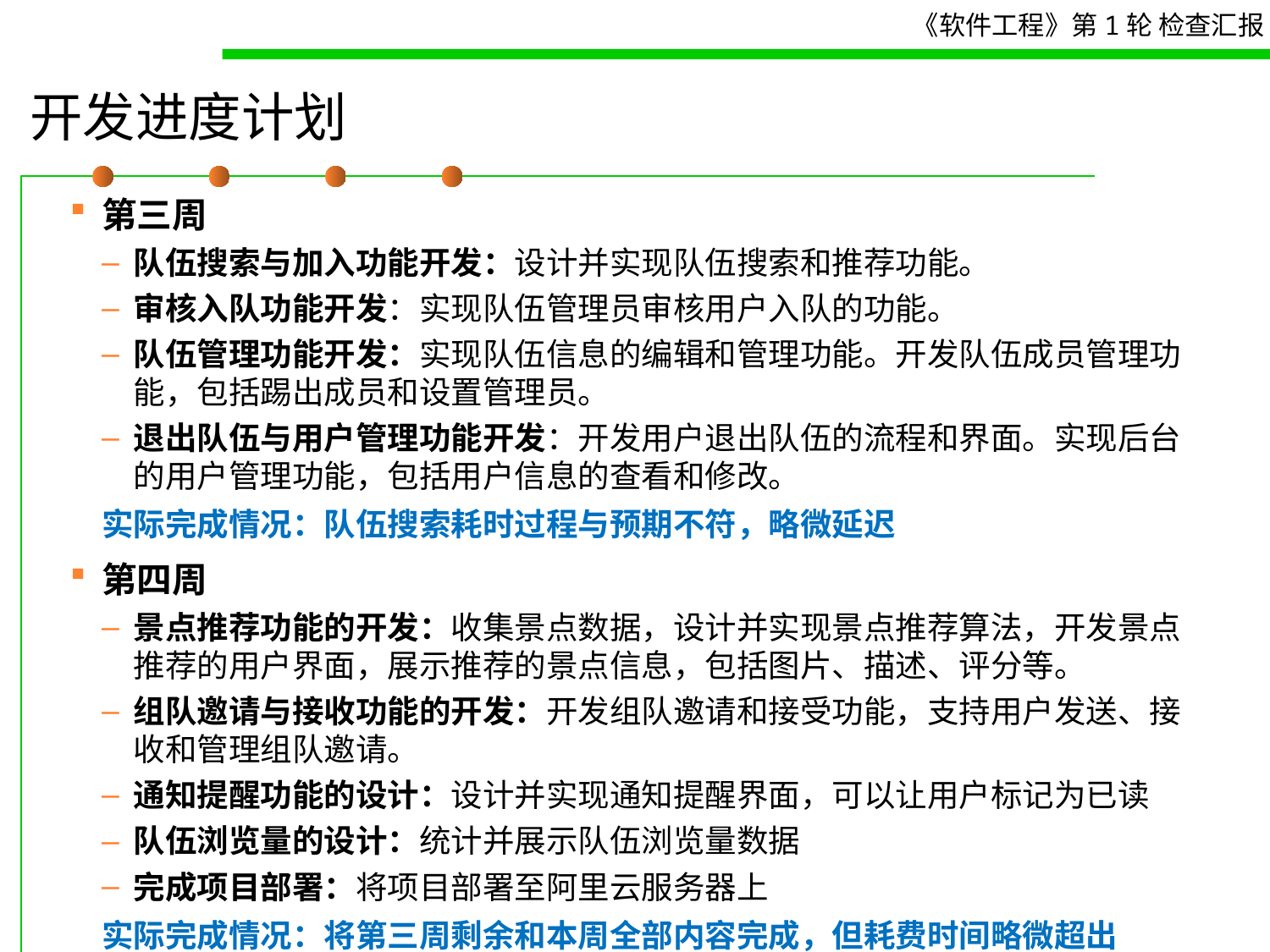

# 开发进度计划
第三周
队伍搜索与加入功能开发：设计并实现队伍搜索和推荐功能。
审核入队功能开发：实现队伍管理员审核用户入队的功能。
队伍管理功能开发：实现队伍信息的编辑和管理功能。开发队伍成员管理功能，包括踢出成员和设置管理员。
退出队伍与用户管理功能开发：开发用户退出队伍的流程和界面。实现后台的用户管理功能，包括用户信息的查看和修改。
实际完成情况：队伍搜索耗时过程与预期不符，略微延迟
第四周
景点推荐功能的开发：收集景点数据，设计并实现景点推荐算法，开发景点推荐的用户界面，展示推荐的景点信息，包括图片、描述、评分等。
组队邀请与接收功能的开发：开发组队邀请和接受功能，支持用户发送、接收和管理组队邀请。
通知提醒功能的设计：设计并实现通知提醒界面，可以让用户标记为已读
队伍浏览量的设计：统计并展示队伍浏览量数据
完成项目部署：将项目部署至阿里云服务器上
实际完成情况：将第三周剩余和本周全部内容完成，但耗费时间略微超出